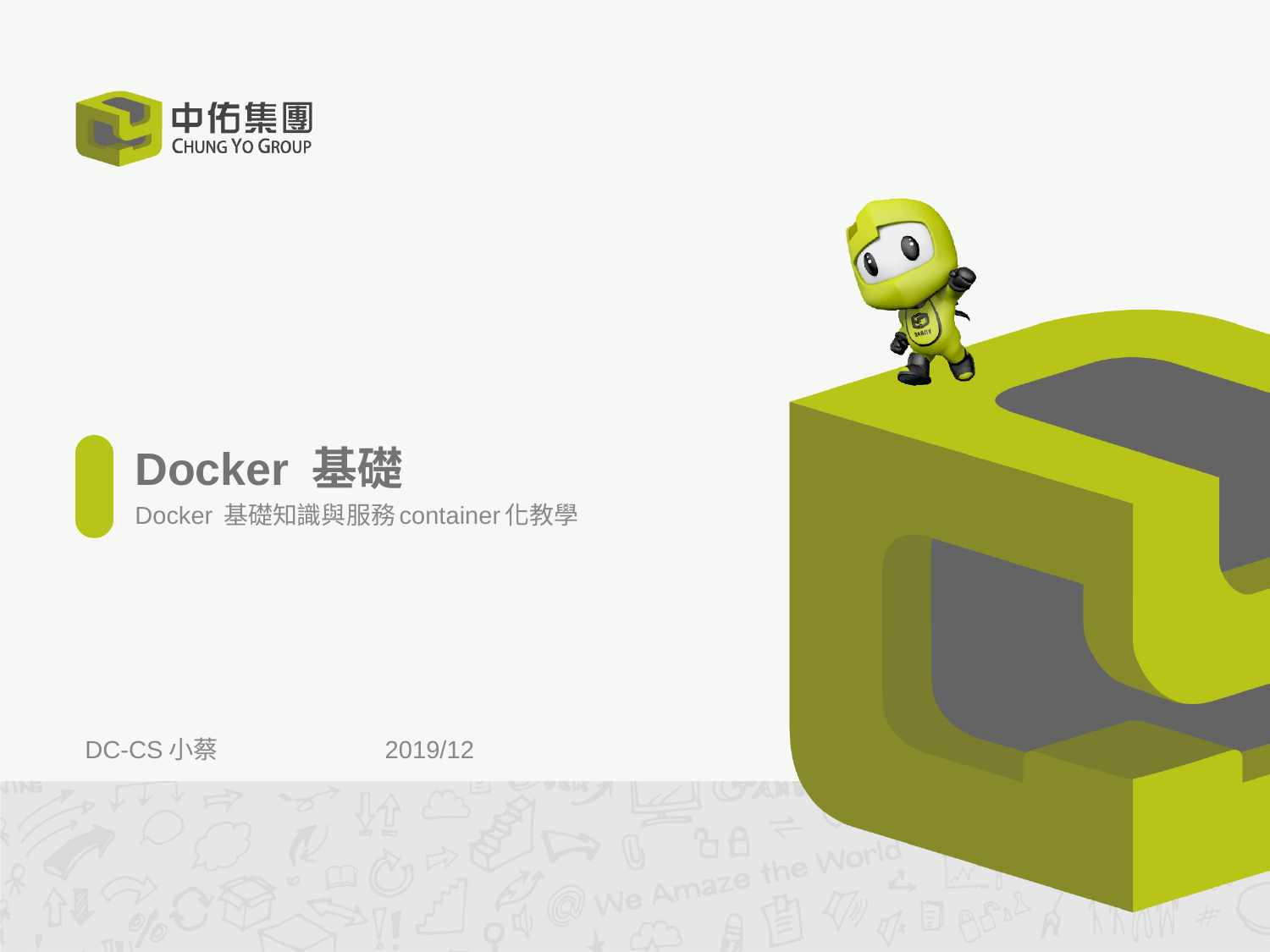

# Docker 基礎
Docker 基礎知識與服務container化教學
DC-CS小蔡
2019/12